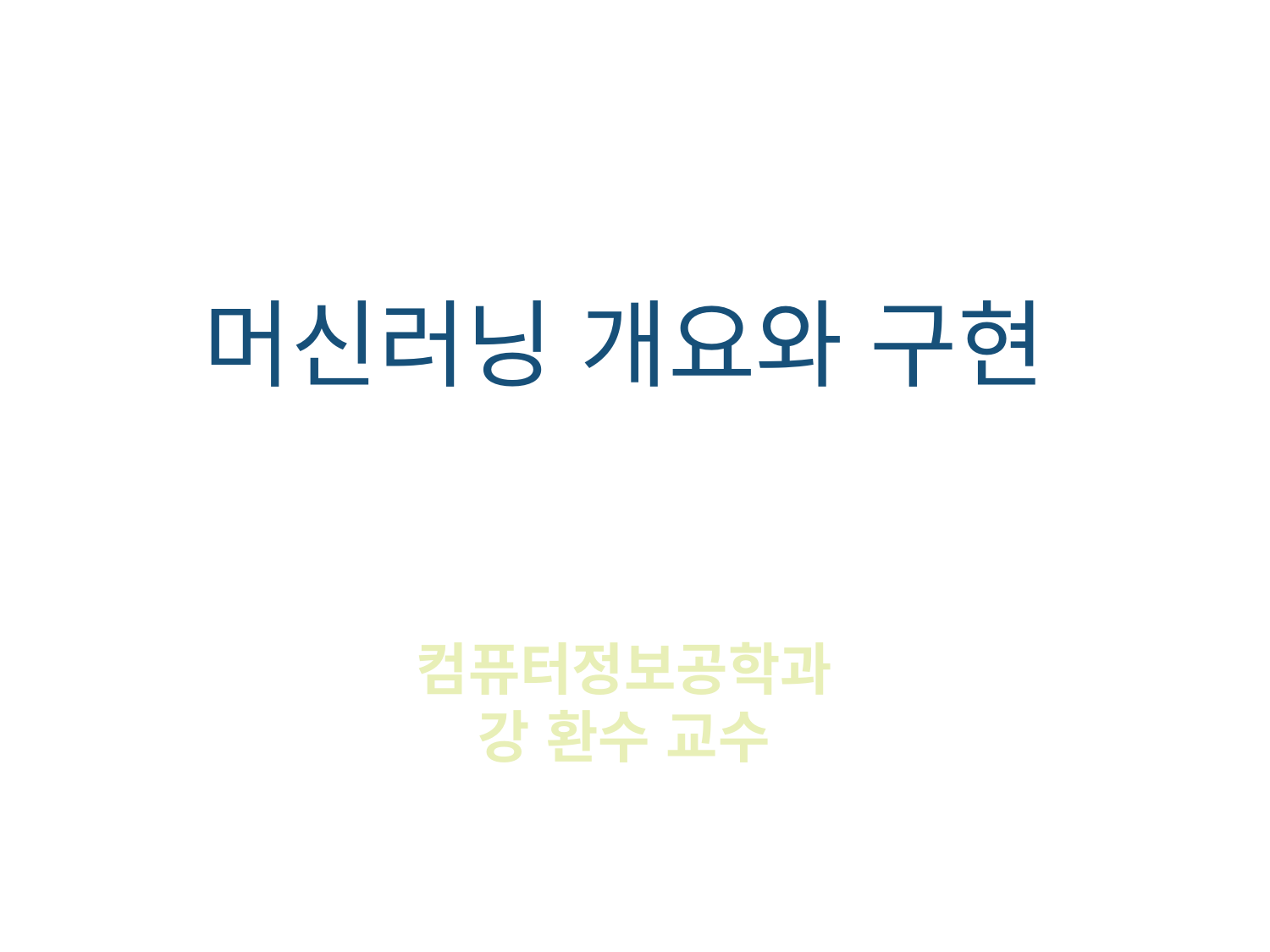

머신러닝 개요와 구현
컴퓨터정보공학과
강 환수 교수